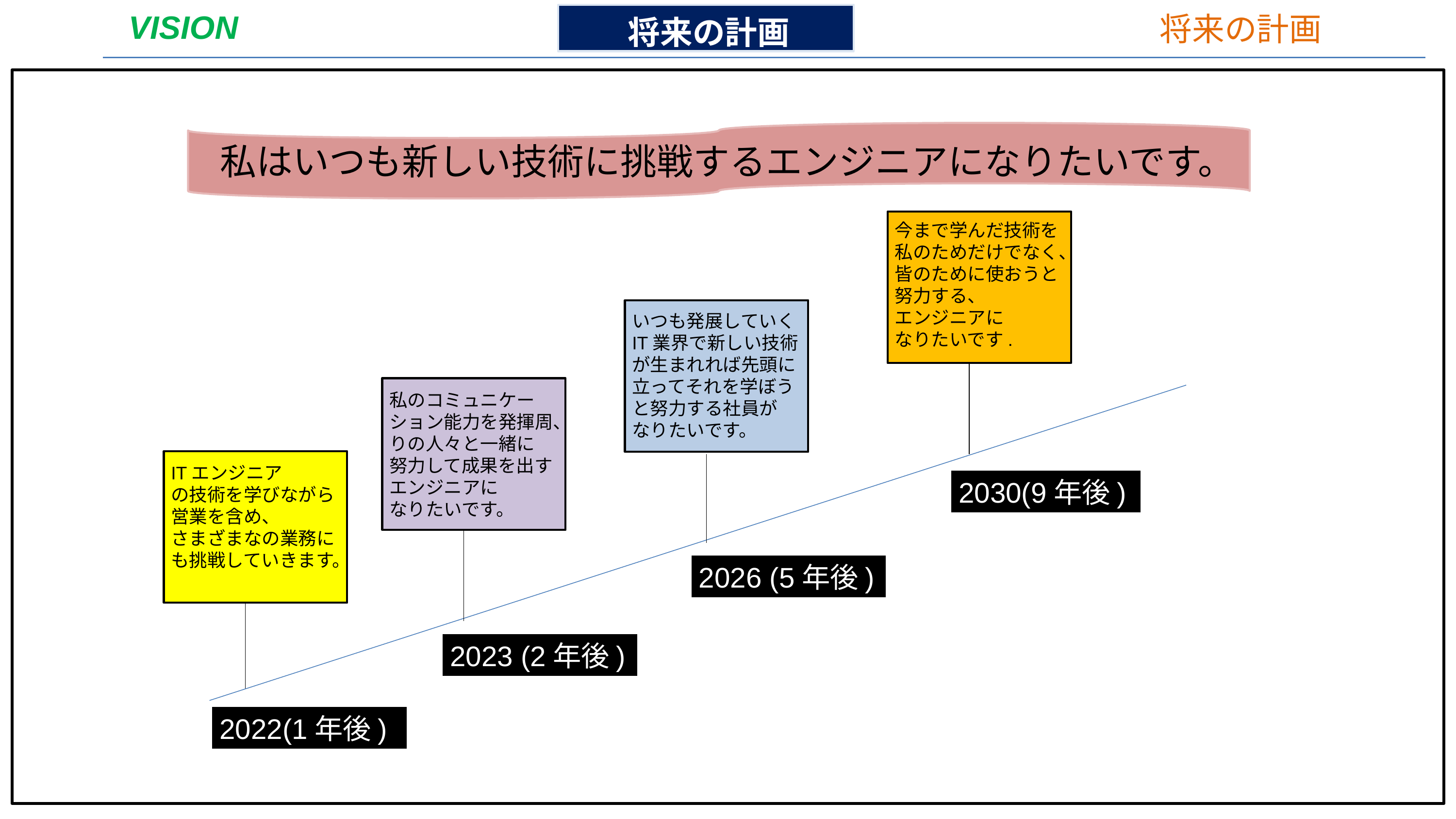

VISION

将来の計画
将来の計画

  私はいつも新しい技術に挑戦するエンジニアになりたいです。

今まで学んだ技術を
私のためだけでなく、
皆のために使おうと
努力する、
エンジニアに
なりたいです.

いつも発展していく
IT業界で新しい技術
が生まれれば先頭に
立ってそれを学ぼう
と努力する社員が
なりたいです。

私のコミュニケー
ション能力を発揮周、
りの人々と一緒に
努力して成果を出す
エンジニアに
なりたいです。

ITエンジニア
の技術を学びながら
営業を含め、
さまざまなの業務に
も挑戦していきます。
2030(9年後)
2026 (5年後)
2023 (2年後)
2022(1年後)